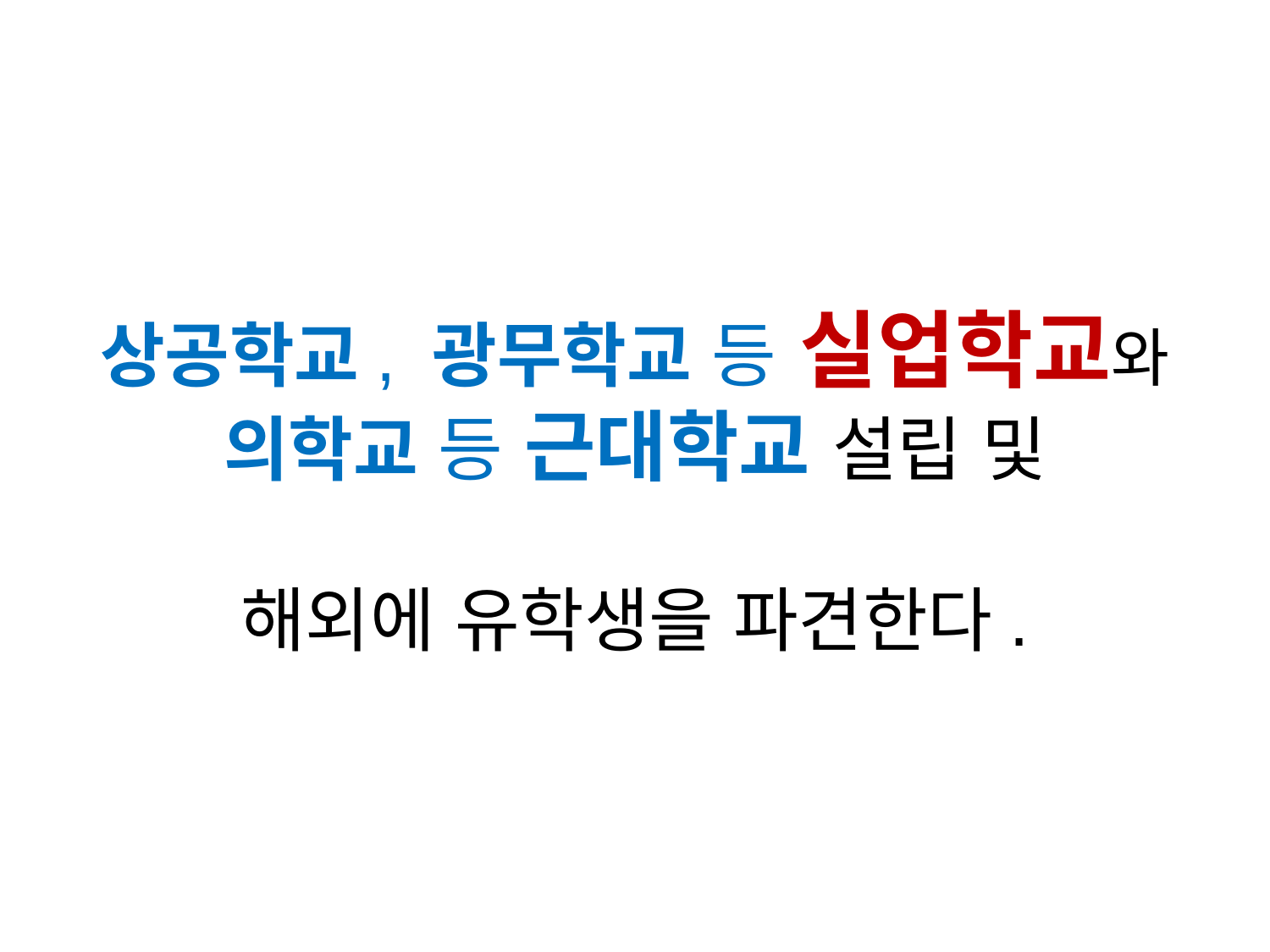

상공학교, 광무학교 등 실업학교와
의학교 등 근대학교 설립 및

해외에 유학생을 파견한다.